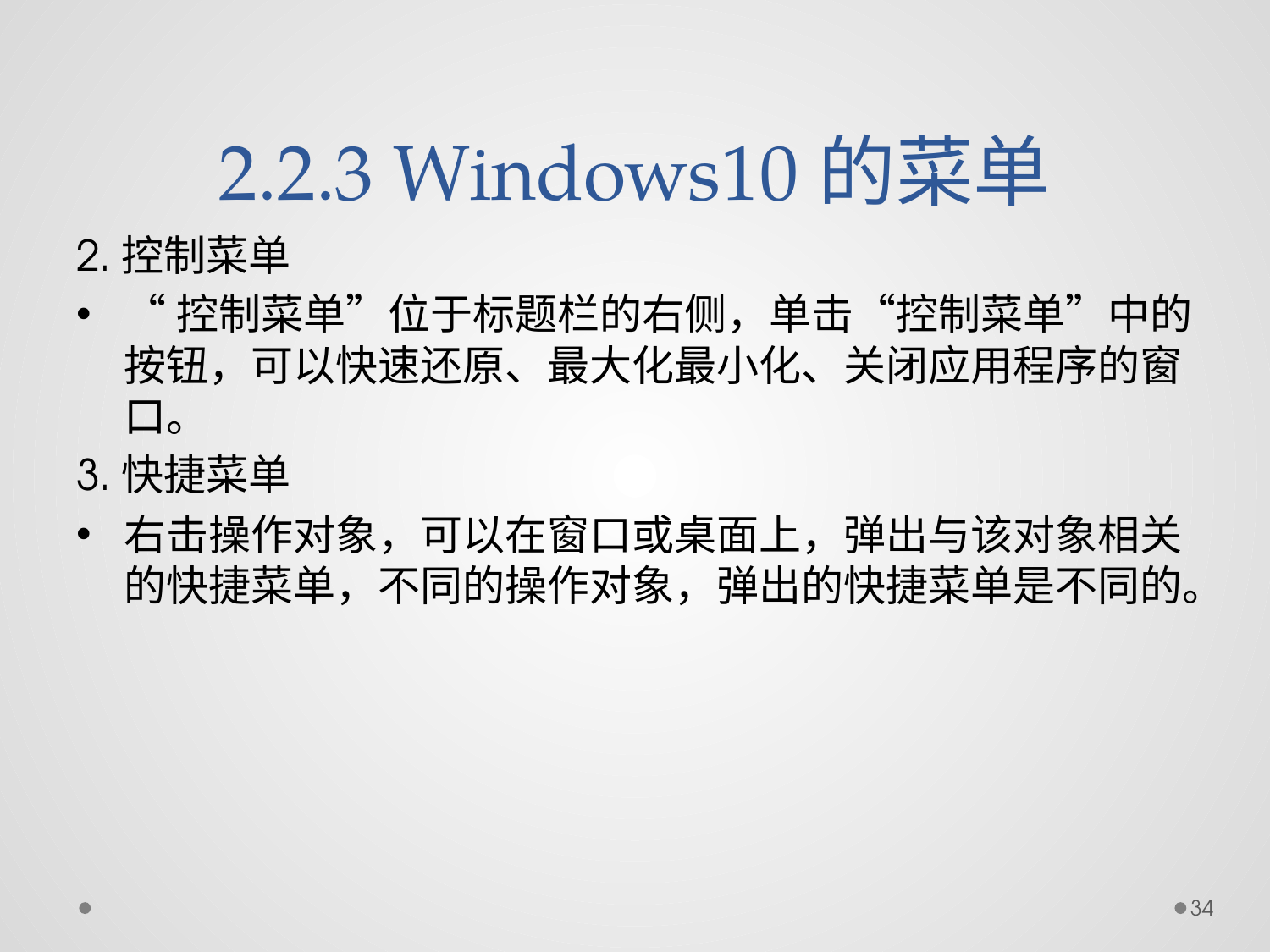

# 2.2.3 Windows10的菜单
2.控制菜单
“控制菜单”位于标题栏的右侧，单击“控制菜单”中的按钮，可以快速还原、最大化最小化、关闭应用程序的窗口。
3.快捷菜单
右击操作对象，可以在窗口或桌面上，弹出与该对象相关的快捷菜单，不同的操作对象，弹出的快捷菜单是不同的。
34